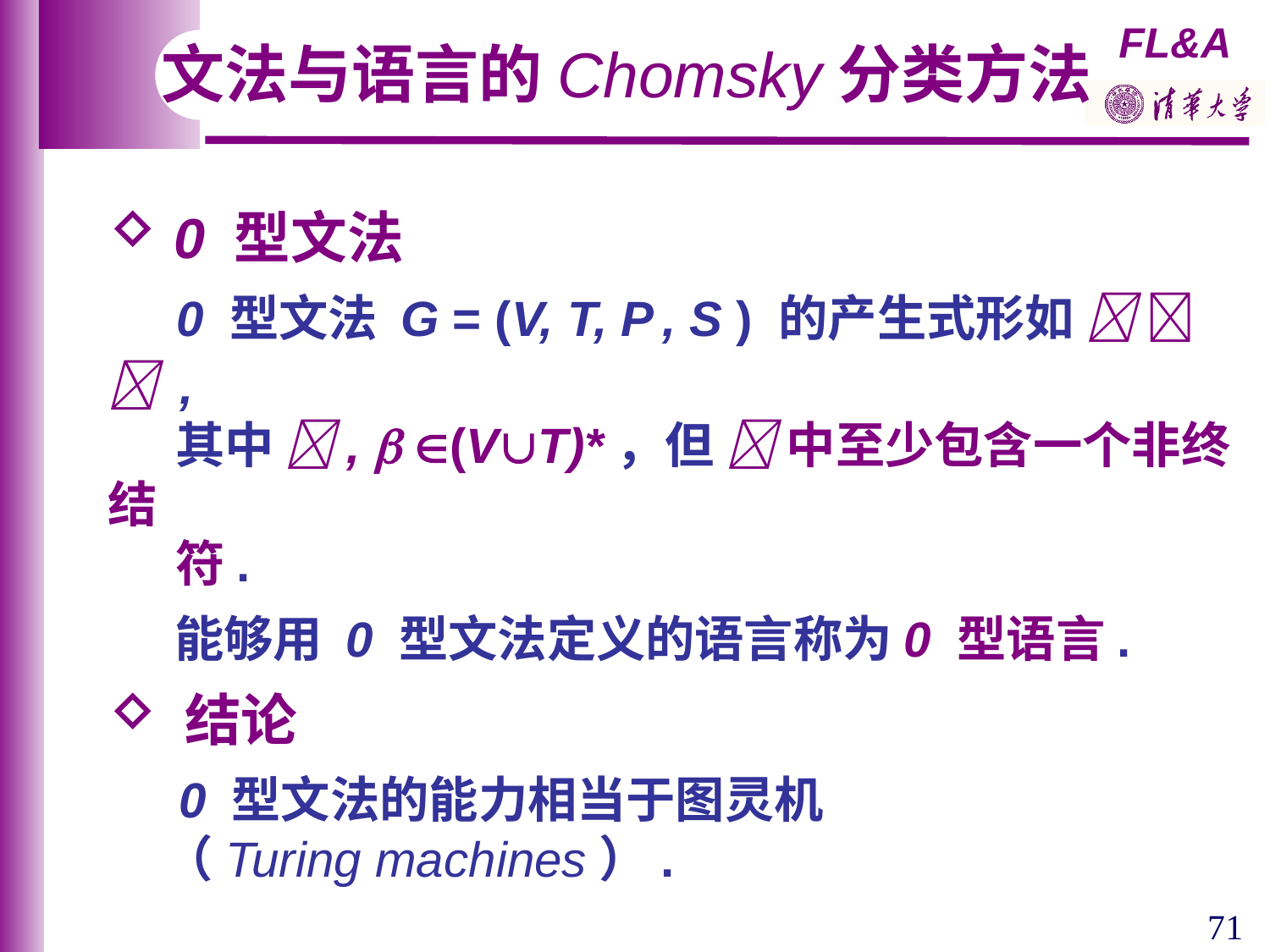

文法与语言的Chomsky分类方法
 0 型文法

     0 型文法 G = (V, T, P , S ) 的产生式形如 α → β ,
     其中 α, β ∈(V∪T)*，但 α 中至少包含一个非终结
     符.

      能够用 0 型文法定义的语言称为0 型语言.

 结论

      0 型文法的能力相当于图灵机
    （Turing machines）.
71